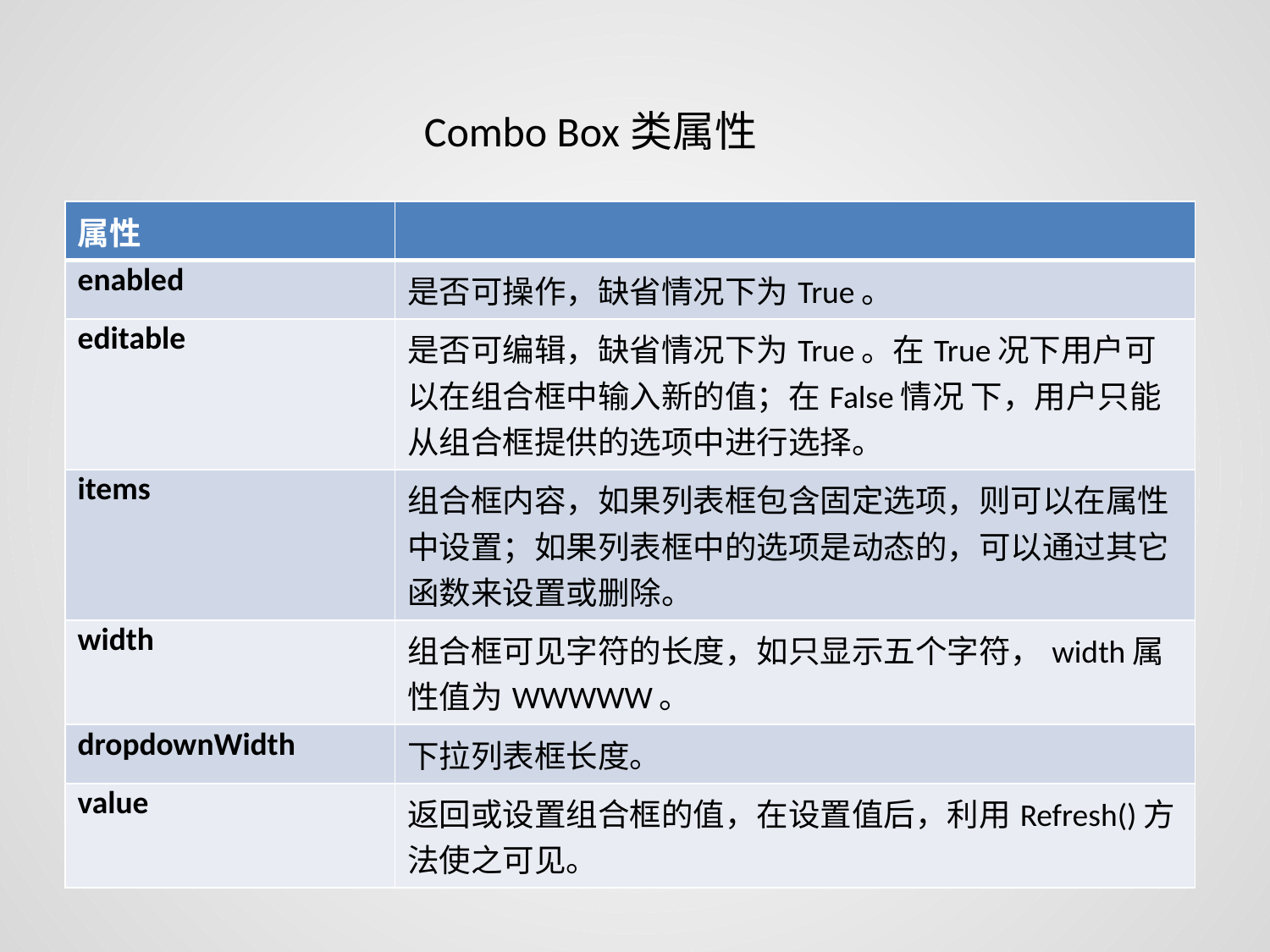

Combo Box类属性
| 属性 |  |
| --- | --- |
| enabled | 是否可操作，缺省情况下为True。 |
| editable | 是否可编辑，缺省情况下为True。在True况下用户可以在组合框中输入新的值；在False情况 下，用户只能从组合框提供的选项中进行选择。 |
| items | 组合框内容，如果列表框包含固定选项，则可以在属性中设置；如果列表框中的选项是动态的，可以通过其它函数来设置或删除。 |
| width | 组合框可见字符的长度，如只显示五个字符，width属性值为WWWWW。 |
| dropdownWidth | 下拉列表框长度。 |
| value | 返回或设置组合框的值，在设置值后，利用Refresh()方法使之可见。 |